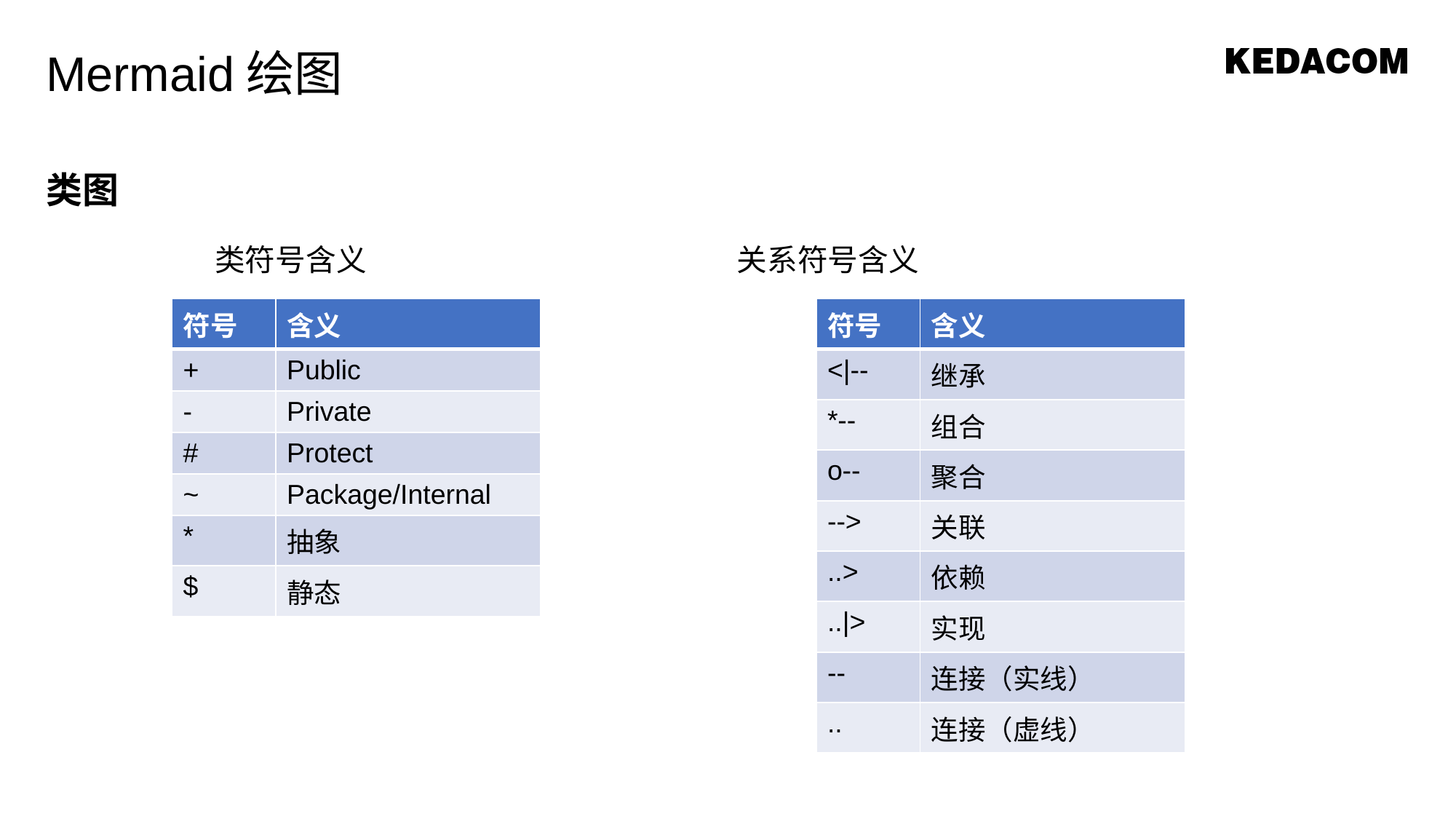

Mermaid绘图
类图
                        类符号含义                                                       关系符号含义
| 符号 | 含义 |
| --- | --- |
| + | Public |
| - | Private |
| # | Protect |
| ~ | Package/Internal |
| \* | 抽象 |
| $ | 静态 |
| 符号 | 含义 |
| --- | --- |
| <|-- | 继承 |
| \*-- | 组合 |
| o-- | 聚合 |
| --> | 关联 |
| ..> | 依赖 |
| ..|> | 实现 |
| -- | 连接（实线） |
| .. | 连接（虚线） |